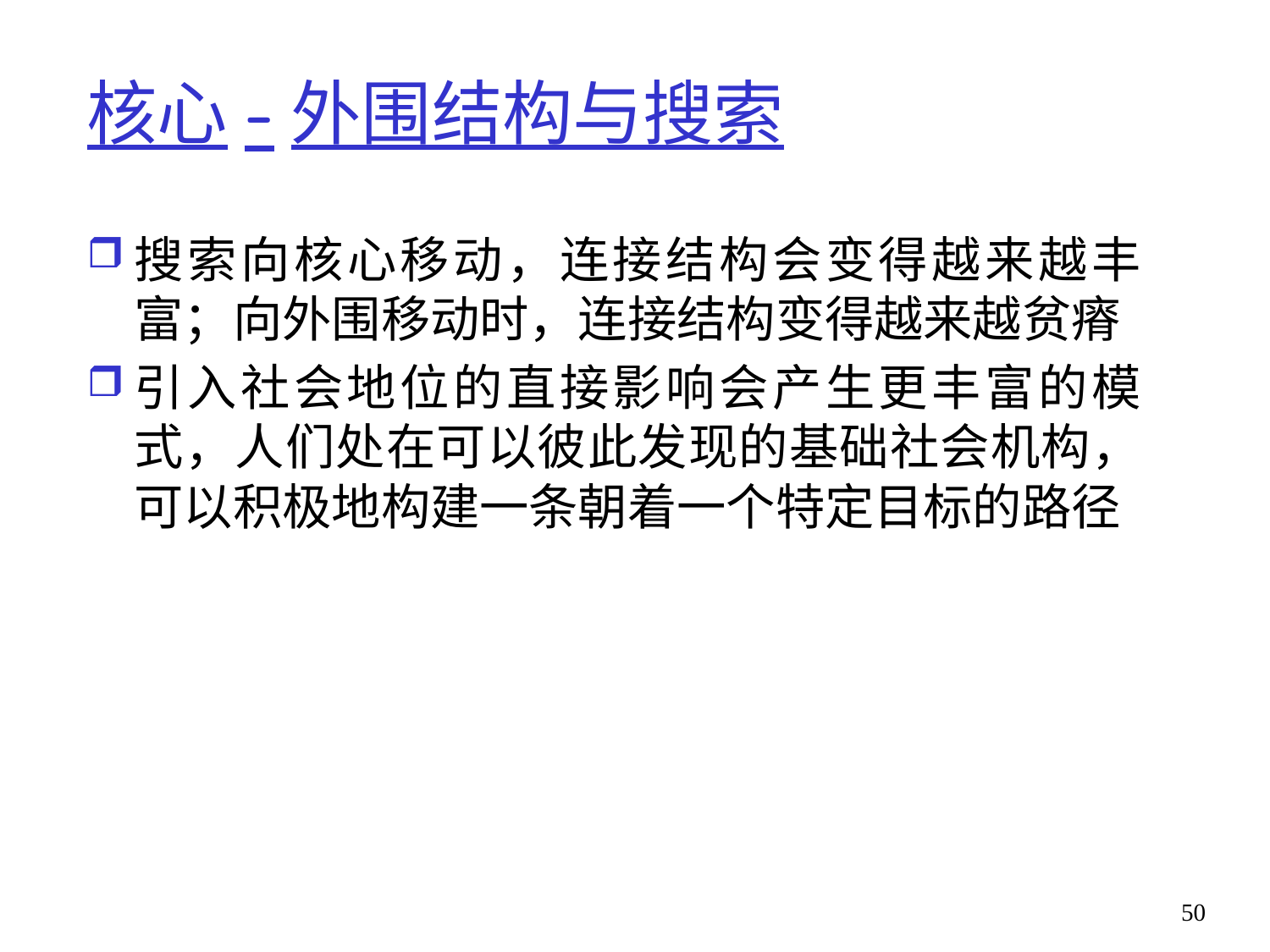

# 核心-外围结构与搜索
搜索向核心移动，连接结构会变得越来越丰富；向外围移动时，连接结构变得越来越贫瘠
引入社会地位的直接影响会产生更丰富的模式，人们处在可以彼此发现的基础社会机构，可以积极地构建一条朝着一个特定目标的路径
50